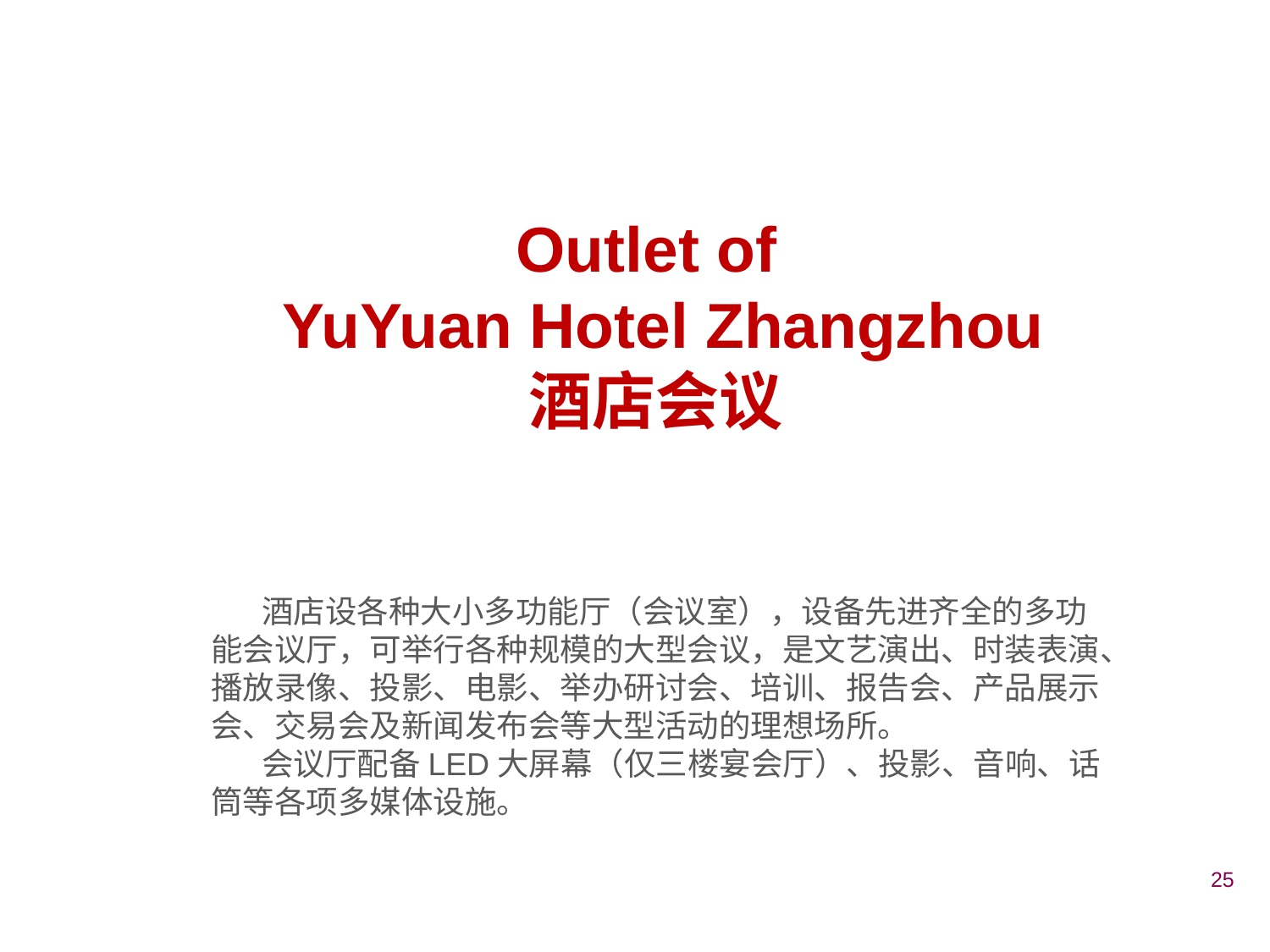

Outlet of
 YuYuan Hotel Zhangzhou
酒店会议
      酒店设各种大小多功能厅（会议室），设备先进齐全的多功能会议厅，可举行各种规模的大型会议，是文艺演出、时装表演、播放录像、投影、电影、举办研讨会、培训、报告会、产品展示会、交易会及新闻发布会等大型活动的理想场所。
      会议厅配备LED大屏幕（仅三楼宴会厅）、投影、音响、话筒等各项多媒体设施。

25